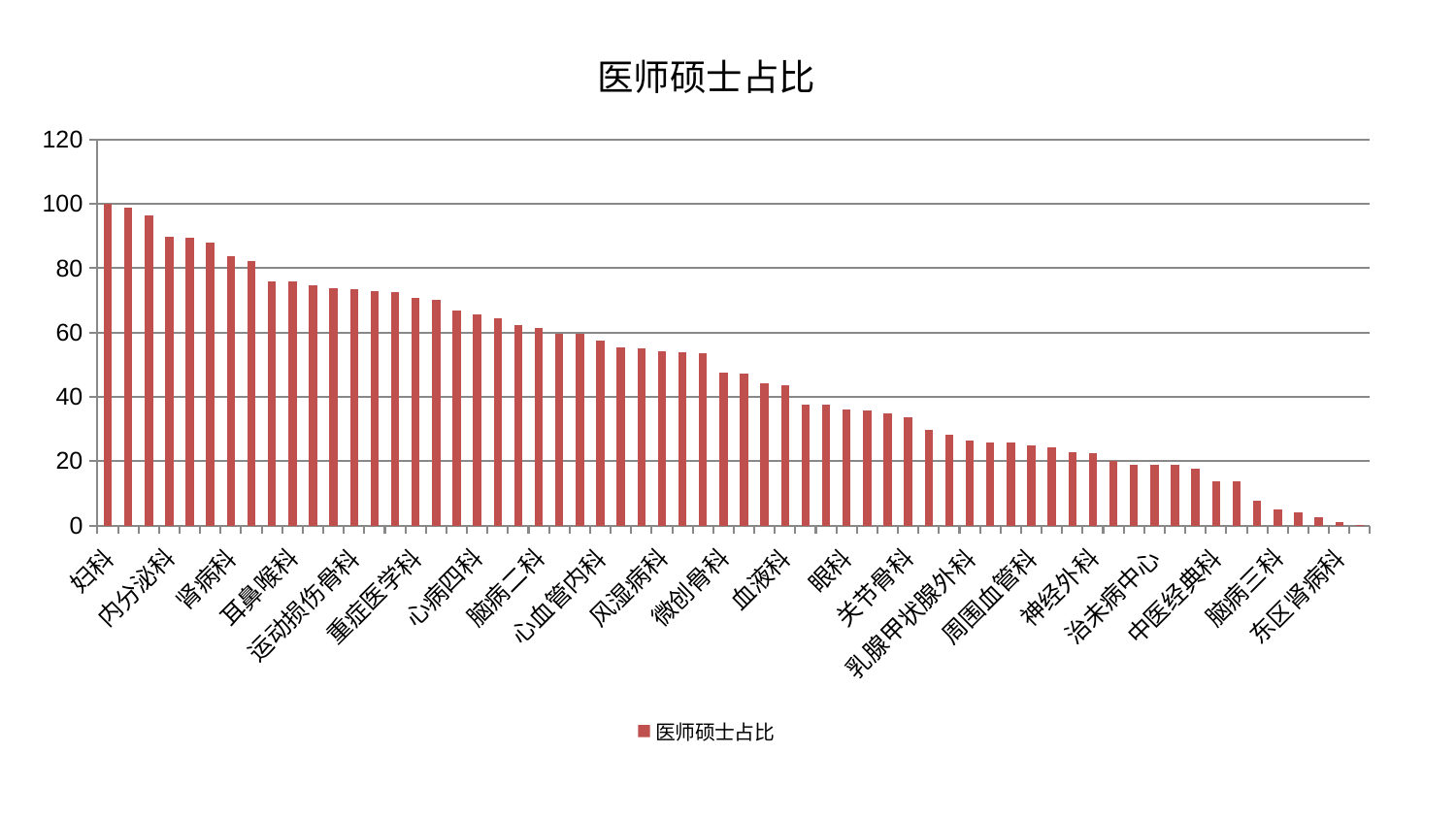

### Chart: 医师硕士占比

| Category | 医师硕士占比 |
|---|---|
| 妇科 | 100.0 |
| 东区重症医学科 | 98.92464928263331 |
| 产科 | 96.34432171218279 |
| 内分泌科 | 89.8864194133984 |
| 胸外科 | 89.4358179624388 |
| 神经内科 | 88.12633960418711 |
| 肾病科 | 83.74186348925085 |
| 西区重症医学科 | 82.34834397579269 |
| 脊柱骨科 | 75.82777192773025 |
| 耳鼻喉科 | 75.79723600085258 |
| 针灸科 | 74.8113588745682 |
| 心病一科 | 73.71794308160585 |
| 运动损伤骨科 | 73.40990641324981 |
| 心病三科 | 72.8382247170885 |
| 脾胃科消化科合并 | 72.59297907508179 |
| 重症医学科 | 70.90096080733268 |
| 肝胆外科 | 70.17821427315047 |
| 妇二科 | 66.70468081505246 |
| 心病四科 | 65.76637913069325 |
| 消化内科 | 64.45301014346387 |
| 骨科 | 62.29451459302326 |
| 脑病二科 | 61.336307368911484 |
| 综合内科 | 59.66093886772519 |
| 男科 | 59.655747816736394 |
| 心血管内科 | 57.46135715385415 |
| 肝病科 | 55.27639183980799 |
| 显微骨科 | 55.02938687693605 |
| 风湿病科 | 54.26514794737808 |
| 肾脏内科 | 53.92348172440079 |
| 呼吸内科 | 53.68150673337767 |
| 微创骨科 | 47.513883335937315 |
| 美容皮肤科 | 47.30036270930252 |
| 肛肠科 | 44.313687640831304 |
| 血液科 | 43.604067122909676 |
| 普通外科 | 37.644412311406256 |
| 儿科 | 37.622641499572566 |
| 眼科 | 35.91133714345001 |
| 小儿骨科 | 35.62352294307001 |
| 脾胃病科 | 34.970473536953186 |
| 关节骨科 | 33.51089909736026 |
| 小儿推拿科 | 29.784740058601233 |
| 创伤骨科 | 28.1506167182087 |
| 乳腺甲状腺外科 | 26.45028176899853 |
| 口腔科 | 25.875324420729363 |
| 中医外治中心 | 25.840353863114363 |
| 周围血管科 | 24.86674246410571 |
| 妇科妇二科合并 | 24.42830963230734 |
| 脑病一科 | 22.92884169530963 |
| 神经外科 | 22.37794187812286 |
| 心病二科 | 19.92909252903693 |
| 泌尿外科 | 18.99554898061175 |
| 治未病中心 | 18.99099251356204 |
| 肿瘤内科 | 18.820150709419142 |
| 身心医学科 | 17.635925700024686 |
| 中医经典科 | 13.736006634679063 |
| 皮肤科 | 13.680431927957754 |
| 老年医学科 | 7.551480156561426 |
| 脑病三科 | 5.062550605266586 |
| 康复科 | 3.968788382918683 |
| 医院 | 2.476598776698351 |
| 东区肾病科 | 1.14826240795675 |
| 推拿科 | 0.22132402687625433 |
283